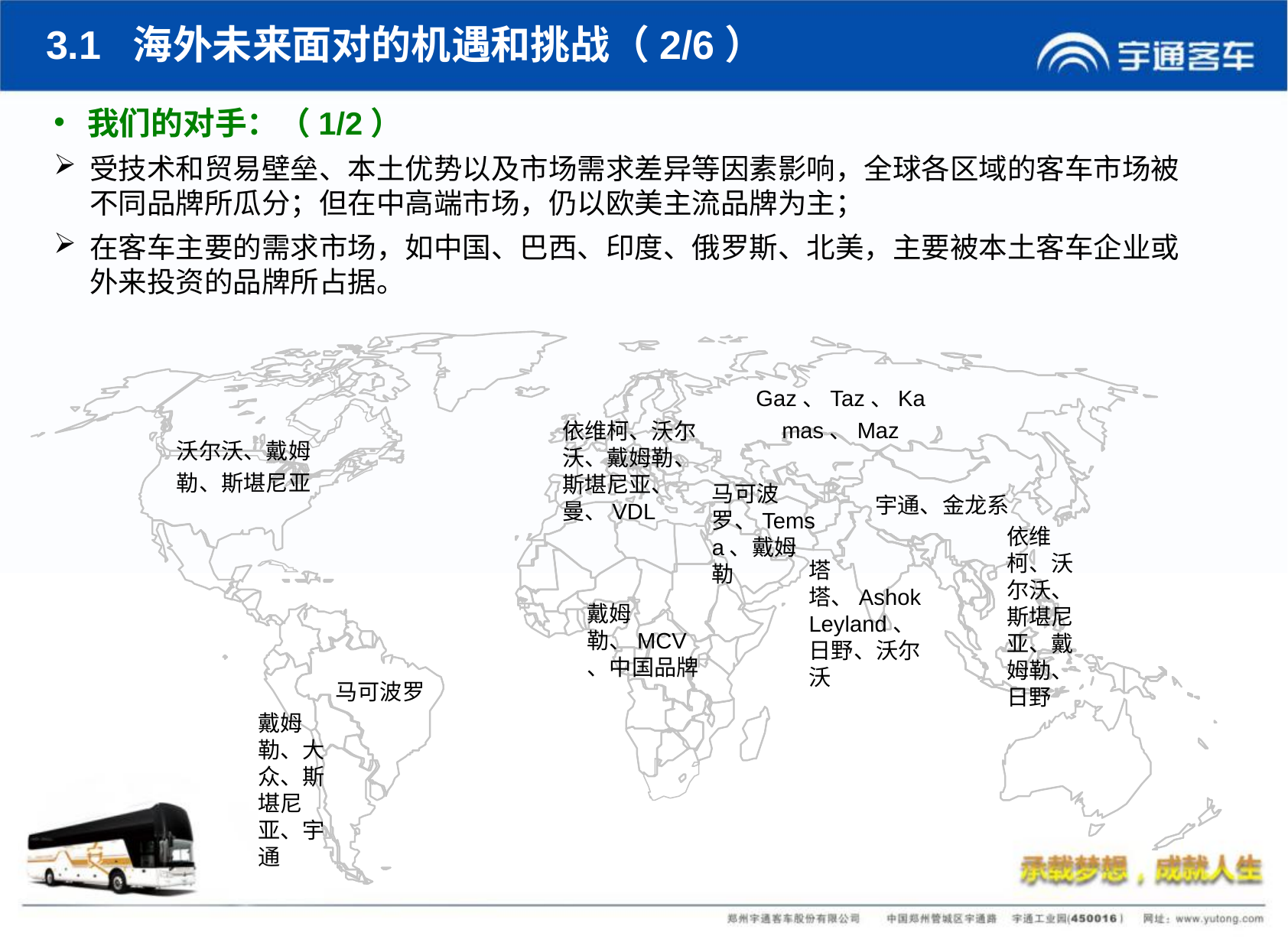

3.1  海外未来面对的机遇和挑战（2/6）
我们的对手：（1/2）
受技术和贸易壁垒、本土优势以及市场需求差异等因素影响，全球各区域的客车市场被不同品牌所瓜分；但在中高端市场，仍以欧美主流品牌为主；
在客车主要的需求市场，如中国、巴西、印度、俄罗斯、北美，主要被本土客车企业或外来投资的品牌所占据。

Gaz、Taz、Kamas、Maz

依维柯、沃尔沃、戴姆勒、斯堪尼亚、曼、VDL

沃尔沃、戴姆勒、斯堪尼亚

马可波罗、Temsa、戴姆勒

宇通、金龙系

依维柯、沃尔沃、斯堪尼亚、戴姆勒、日野

塔塔、Ashok Leyland、日野、沃尔沃

戴姆勒、MCV、中国品牌

马可波罗

戴姆勒、大众、斯堪尼亚、宇通